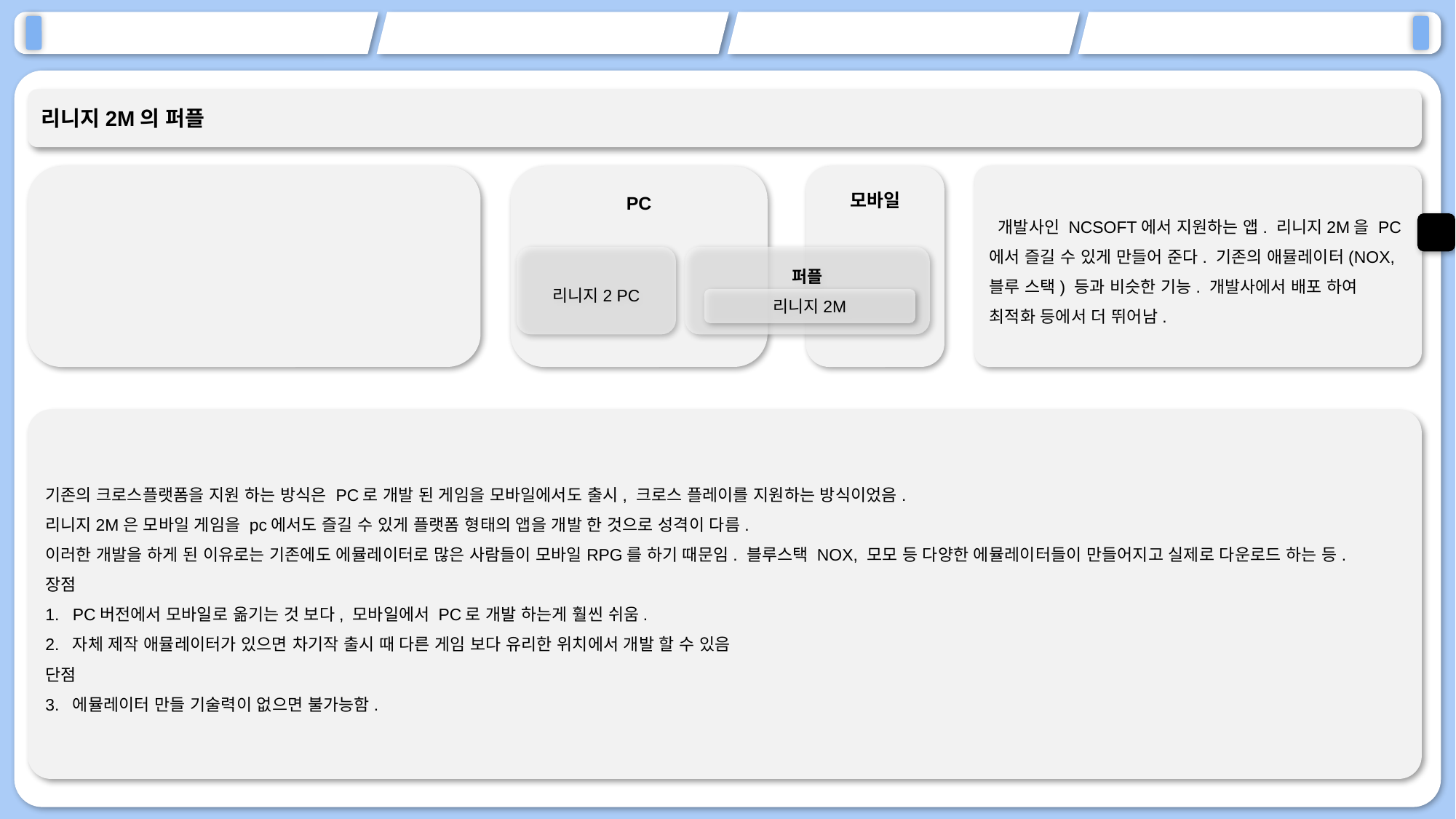

리니지2M의 퍼플
 개발사인 NCSOFT에서 지원하는 앱. 리니지2M을 PC에서 즐길 수 있게 만들어 준다. 기존의 애뮬레이터(NOX, 블루 스택) 등과 비슷한 기능. 개발사에서 배포 하여 최적화 등에서 더 뛰어남.

PC
모바일
리니지2 PC
퍼플
리니지2M
ㄴ
기존의 크로스플랫폼을 지원 하는 방식은 PC로 개발 된 게임을 모바일에서도 출시, 크로스 플레이를 지원하는 방식이었음.
리니지2M은 모바일 게임을 pc에서도 즐길 수 있게 플랫폼 형태의 앱을 개발 한 것으로 성격이 다름.
이러한 개발을 하게 된 이유로는 기존에도 에뮬레이터로 많은 사람들이 모바일RPG를 하기 때문임. 블루스택 NOX, 모모 등 다양한 에뮬레이터들이 만들어지고 실제로 다운로드 하는 등.
장점
PC버전에서 모바일로 옮기는 것 보다, 모바일에서 PC로 개발 하는게 훨씬 쉬움.
자체 제작 애뮬레이터가 있으면 차기작 출시 때 다른 게임 보다 유리한 위치에서 개발 할 수 있음
단점
에뮬레이터 만들 기술력이 없으면 불가능함.